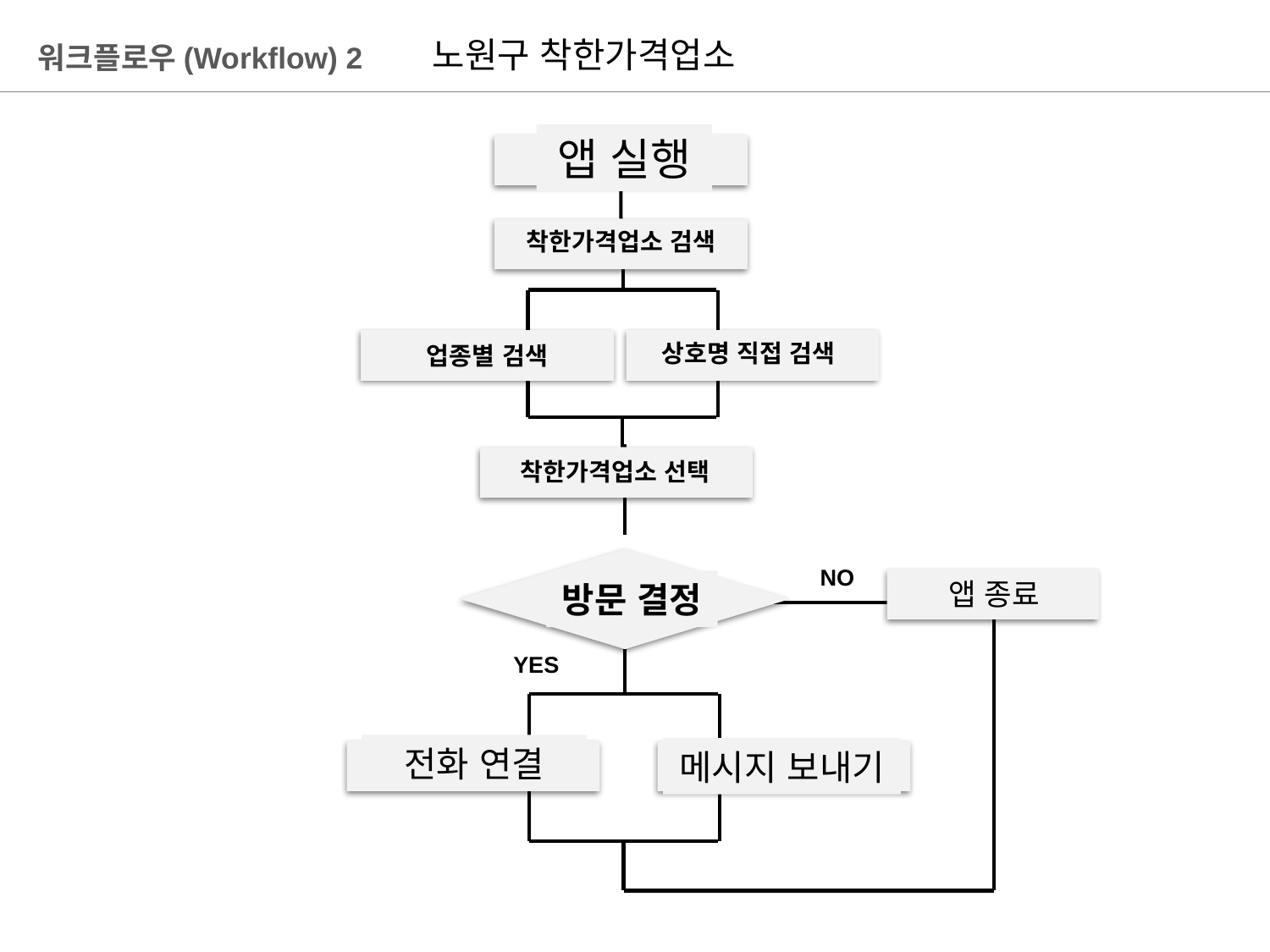

노원구 착한가격업소
워크플로우(Workflow) 2
앱 실행

착한가격업소 검색

업종별 검색

상호명 직접 검색

착한가격업소 선택

방문 결정
NO
앱 종료

YES
메시지 보내기

전화 연결

40